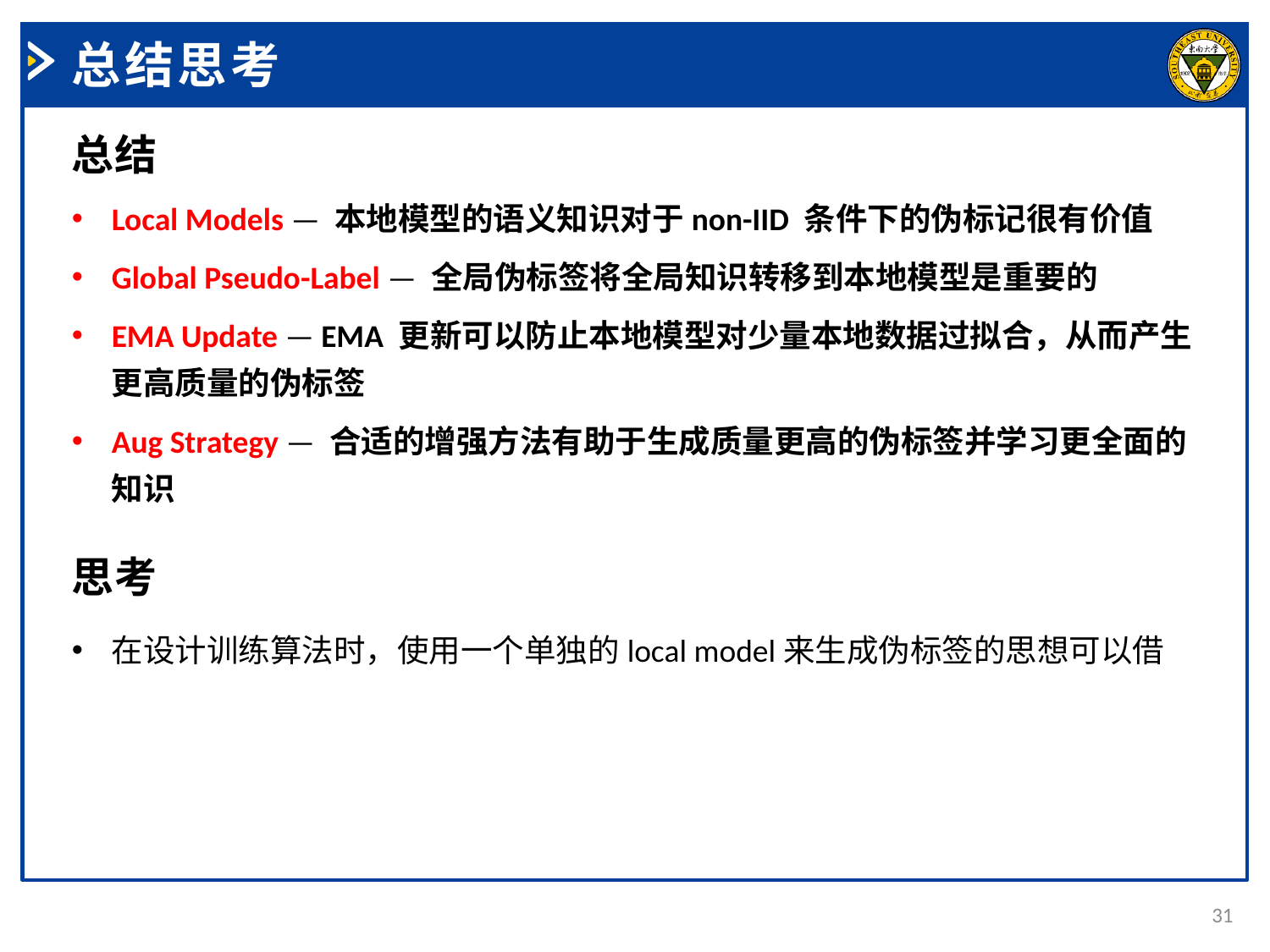

总结思考
总结
Local Models — 本地模型的语义知识对于non-IID 条件下的伪标记很有价值
Global Pseudo-Label — 全局伪标签将全局知识转移到本地模型是重要的
EMA Update — EMA 更新可以防止本地模型对少量本地数据过拟合，从而产生更高质量的伪标签
Aug Strategy — 合适的增强方法有助于生成质量更高的伪标签并学习更全面的知识
思考
在设计训练算法时，使用一个单独的local model来生成伪标签的思想可以借
31